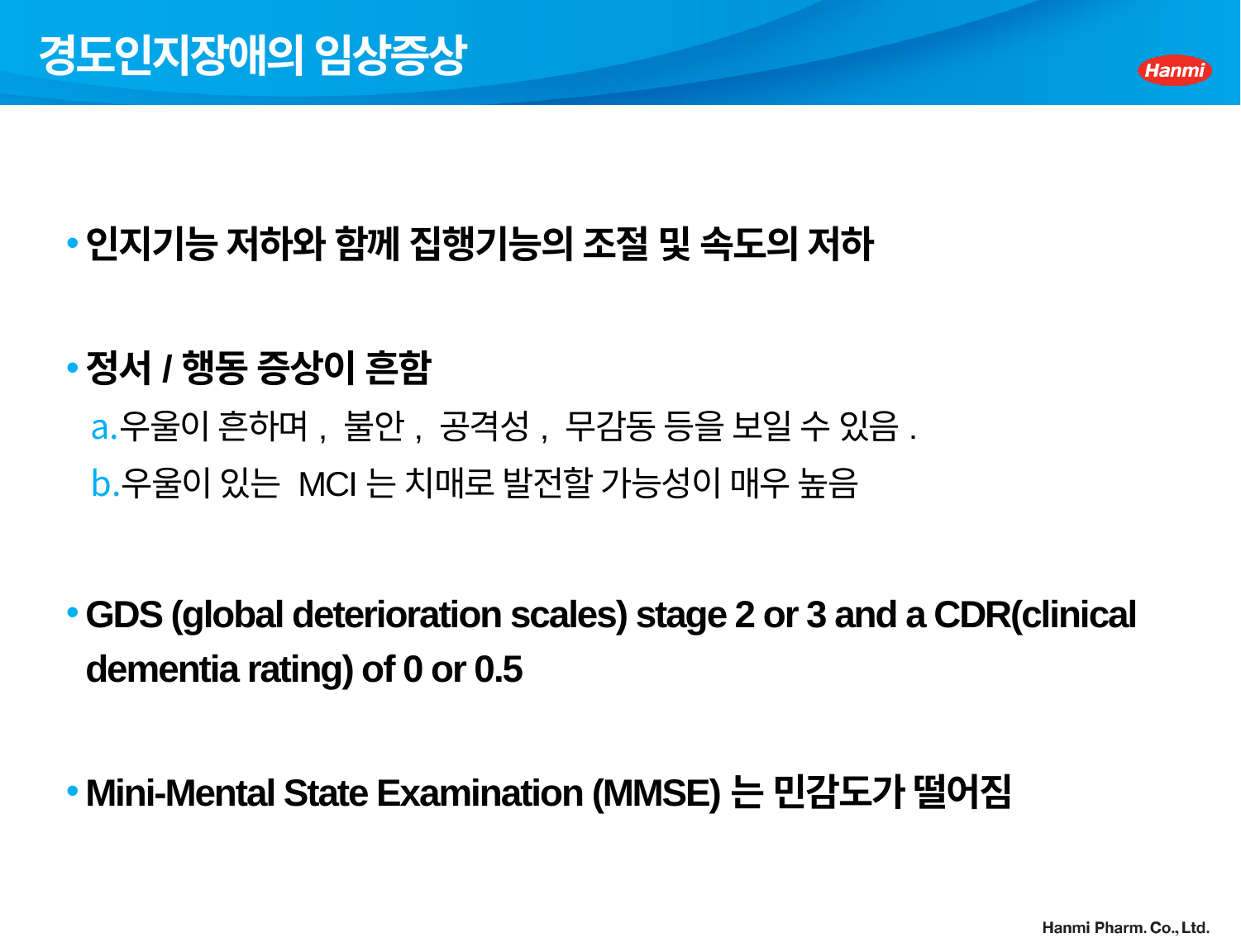

# 경도인지장애의 임상증상
인지기능 저하와 함께 집행기능의 조절 및 속도의 저하

정서/행동 증상이 흔함
우울이 흔하며, 불안, 공격성, 무감동 등을 보일 수 있음.
우울이 있는 MCI는 치매로 발전할 가능성이 매우 높음

GDS (global deterioration scales) stage 2 or 3 and a CDR(clinical dementia rating) of 0 or 0.5

Mini-Mental State Examination (MMSE)는 민감도가 떨어짐